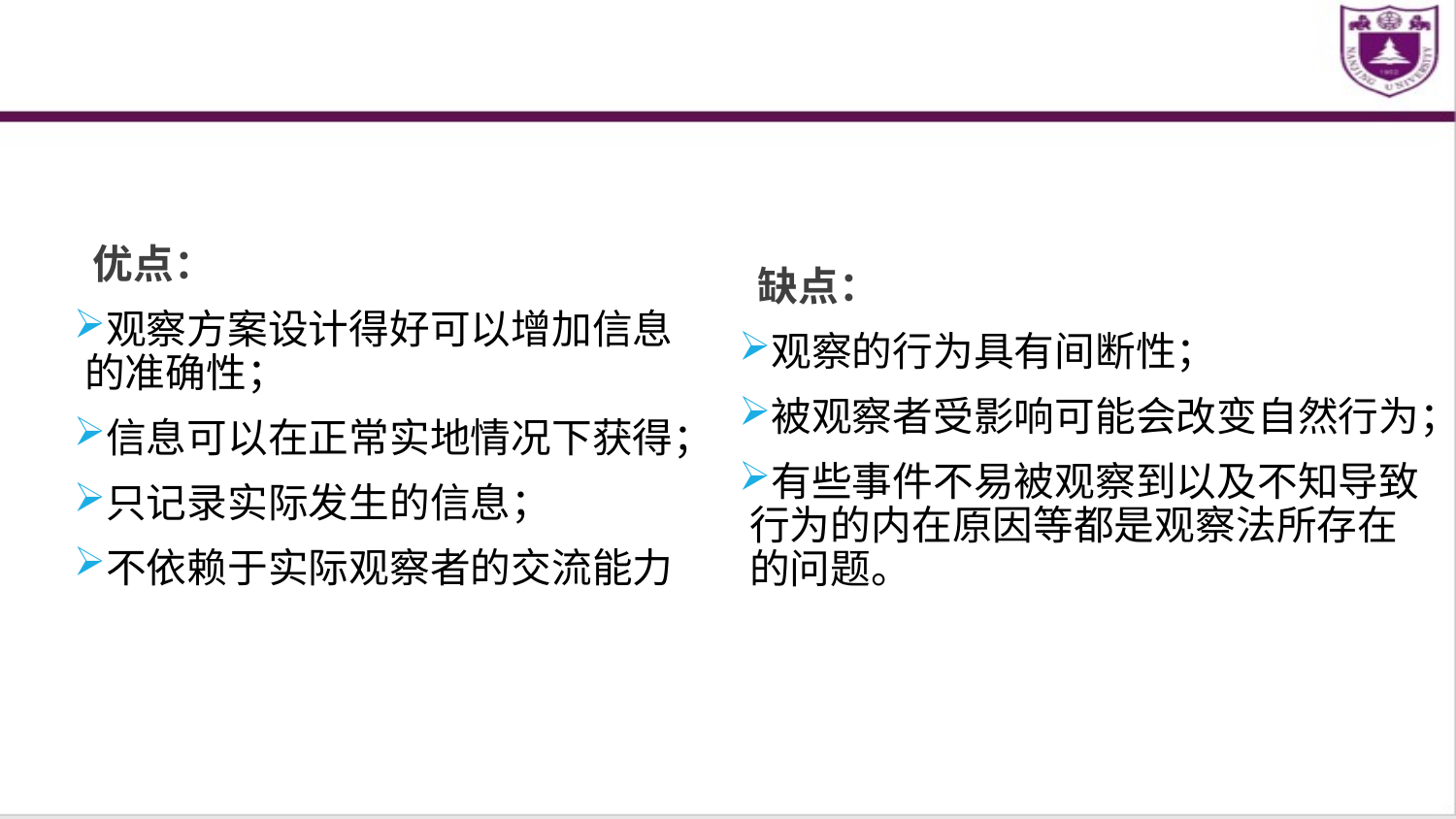

优点：
观察方案设计得好可以增加信息的准确性；
信息可以在正常实地情况下获得；
只记录实际发生的信息；
不依赖于实际观察者的交流能力

 缺点：
观察的行为具有间断性；
被观察者受影响可能会改变自然行为；
有些事件不易被观察到以及不知导致行为的内在原因等都是观察法所存在的问题。